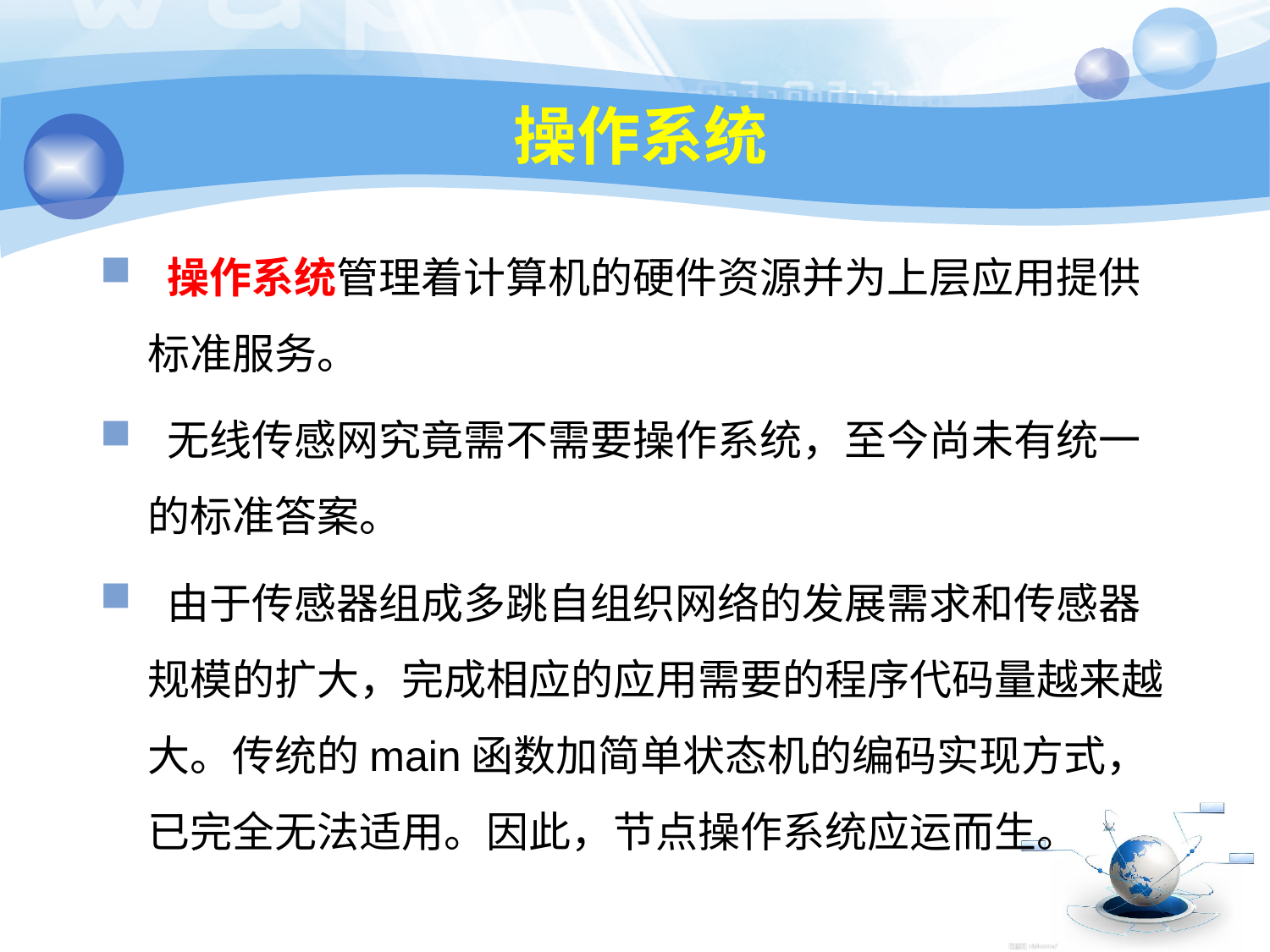

# 操作系统
 操作系统管理着计算机的硬件资源并为上层应用提供标准服务。
 无线传感网究竟需不需要操作系统，至今尚未有统一的标准答案。
 由于传感器组成多跳自组织网络的发展需求和传感器规模的扩大，完成相应的应用需要的程序代码量越来越大。传统的main函数加简单状态机的编码实现方式，已完全无法适用。因此，节点操作系统应运而生。